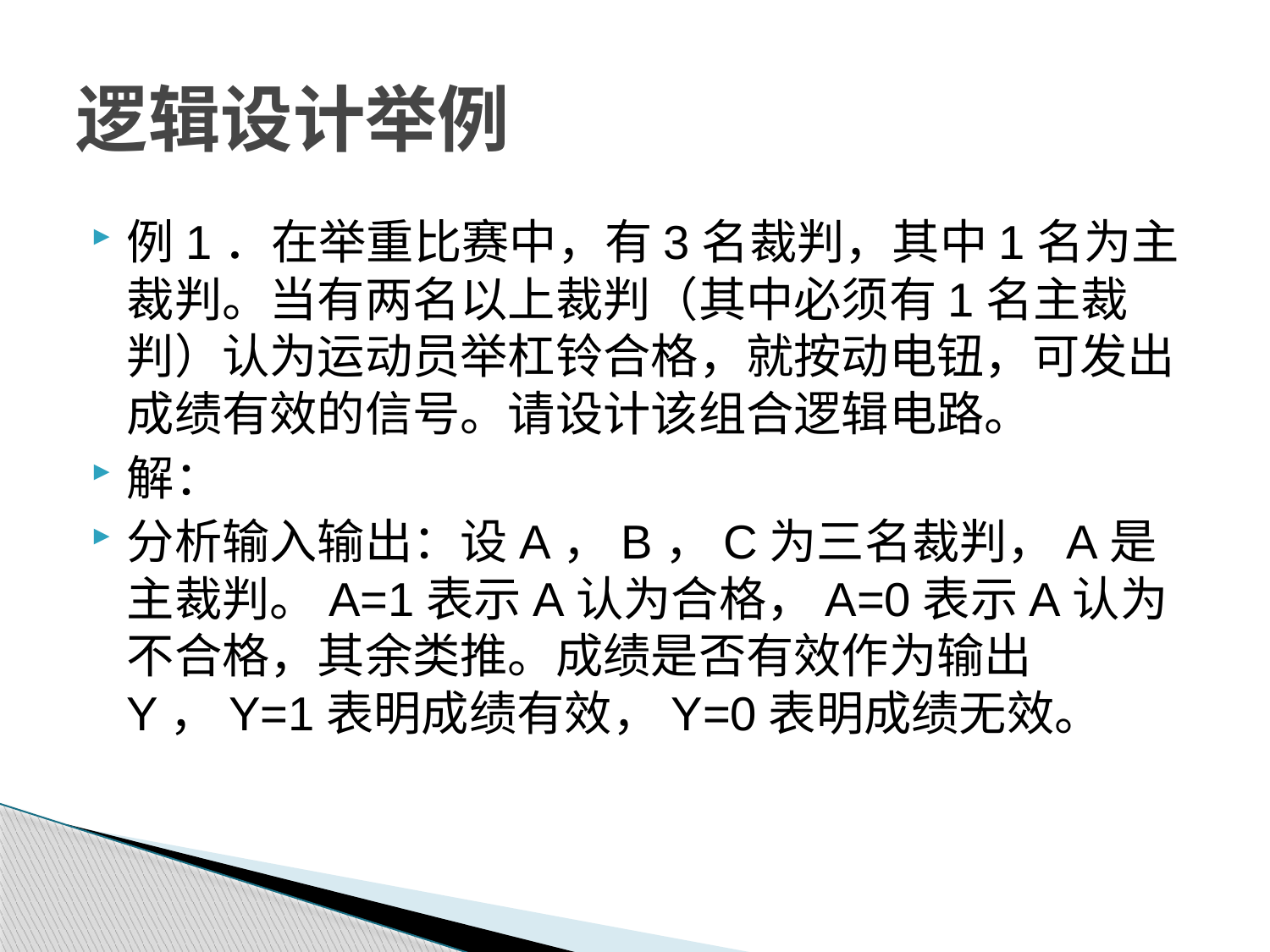

# 逻辑设计举例
例1．在举重比赛中，有3名裁判，其中1名为主裁判。当有两名以上裁判（其中必须有1名主裁判）认为运动员举杠铃合格，就按动电钮，可发出成绩有效的信号。请设计该组合逻辑电路。
解：
分析输入输出：设A，B，C为三名裁判，A是主裁判。A=1表示A认为合格，A=0表示A认为不合格，其余类推。成绩是否有效作为输出Y，Y=1表明成绩有效，Y=0表明成绩无效。